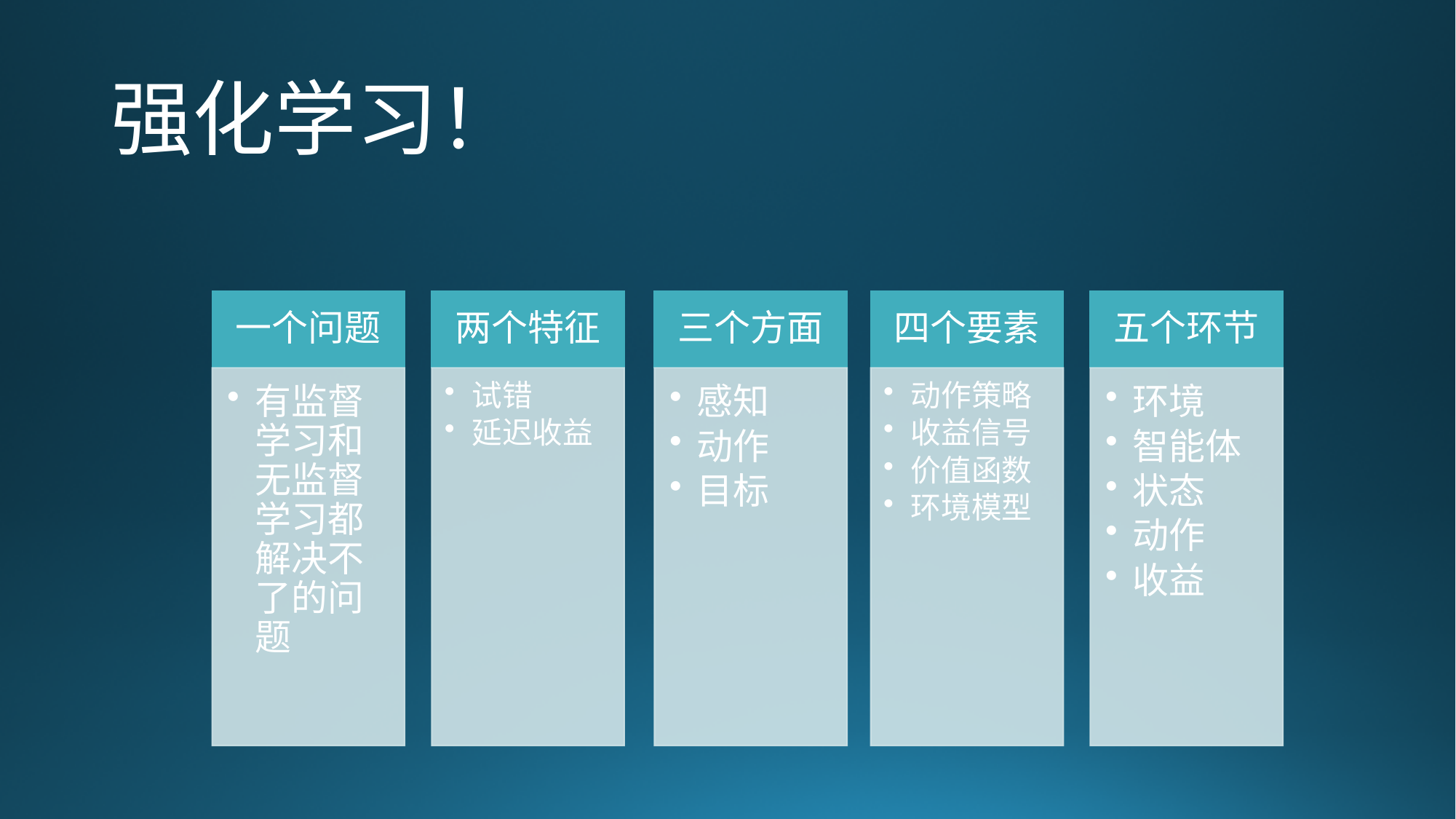

# 强化学习！
一个问题
有监督学习和无监督学习都解决不了的问题
两个特征
试错
延迟收益
三个方面
感知
动作
目标
四个要素
动作策略
收益信号
价值函数
环境模型
五个环节
环境
智能体
状态
动作
收益